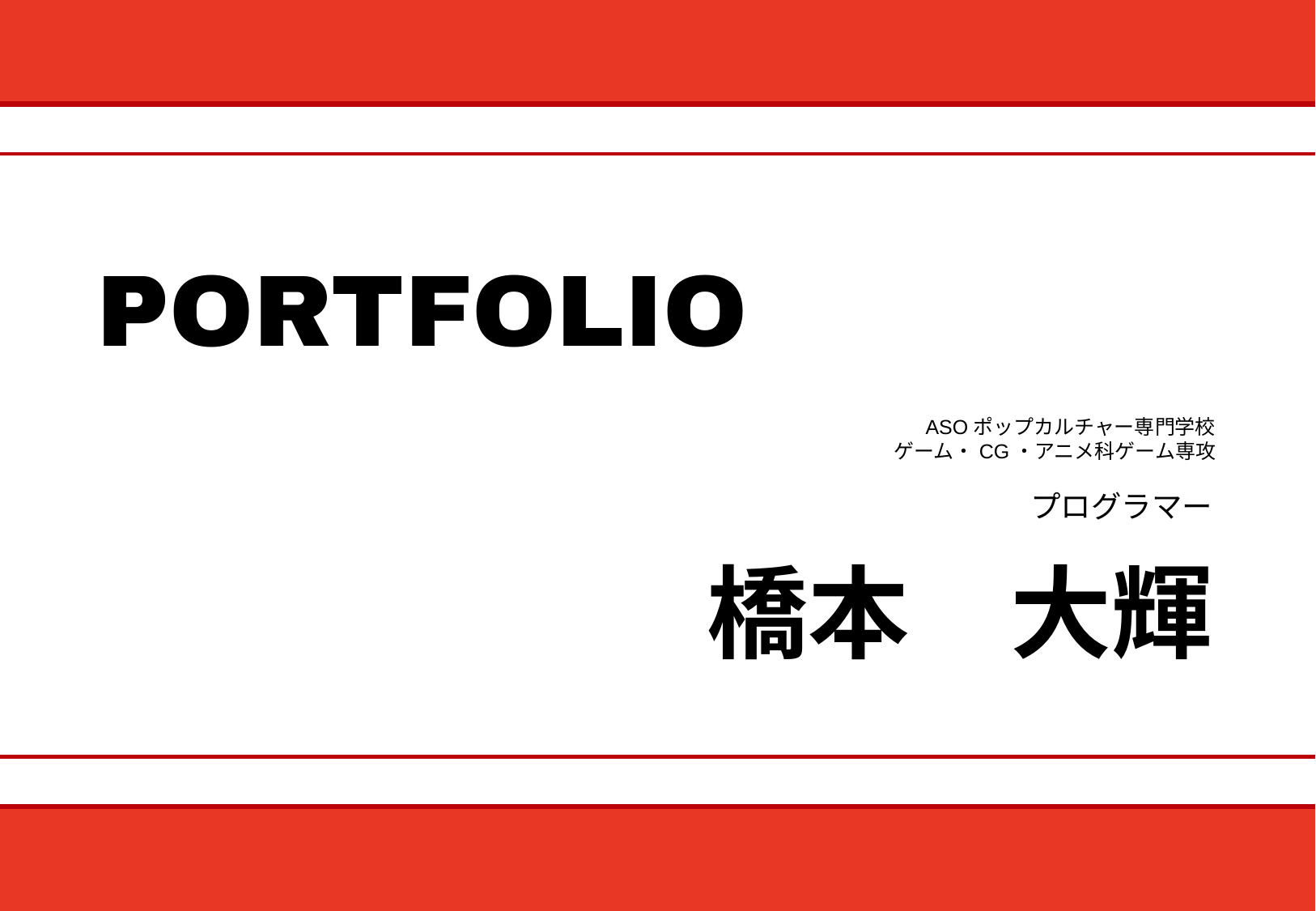

PORTFOLIO
ASOポップカルチャー専門学校
ゲーム・CG・アニメ科ゲーム専攻
プログラマー
橋本　大輝